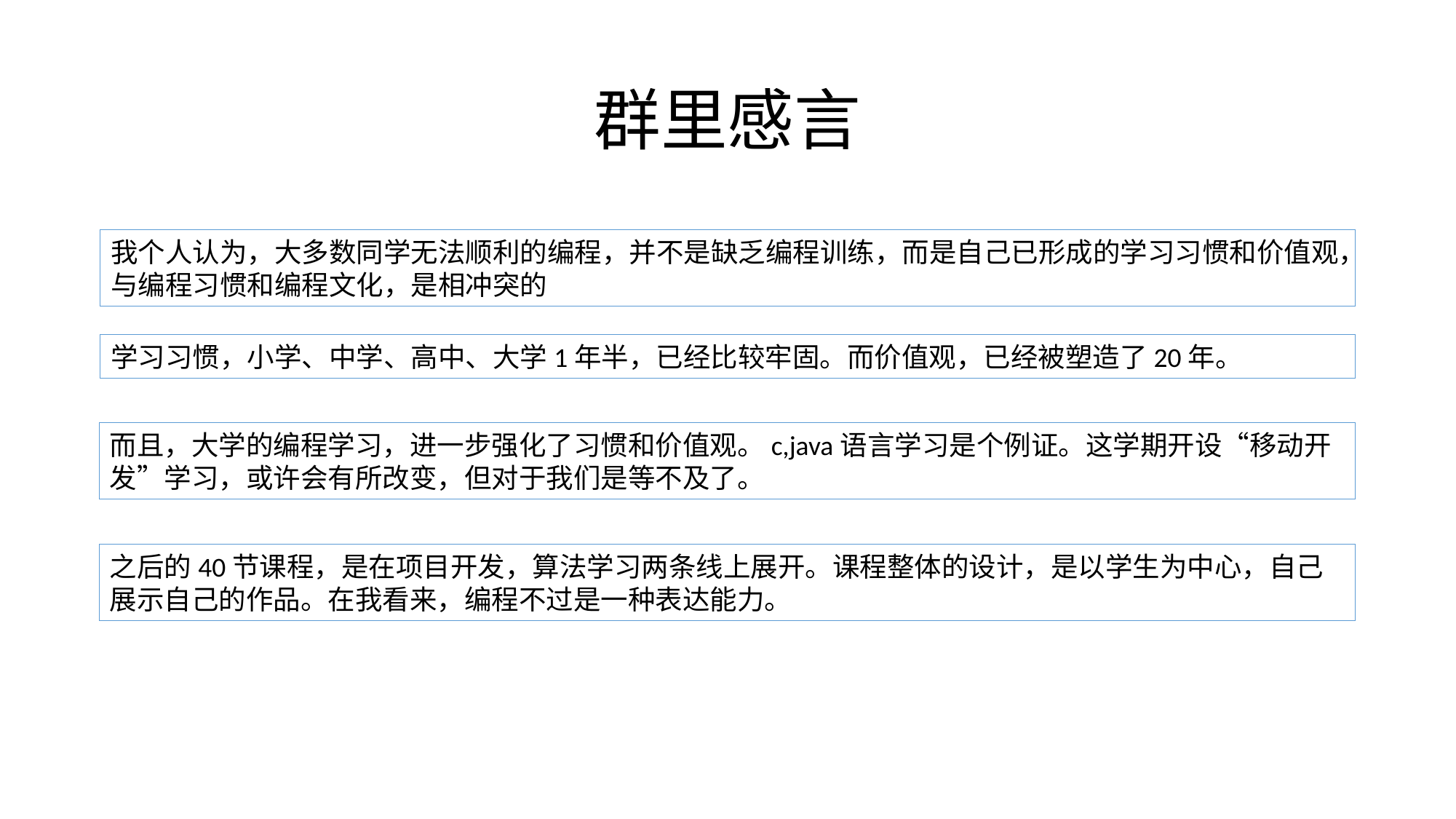

# 群里感言
我个人认为，大多数同学无法顺利的编程，并不是缺乏编程训练，而是自己已形成的学习习惯和价值观，与编程习惯和编程文化，是相冲突的
学习习惯，小学、中学、高中、大学1年半，已经比较牢固。而价值观，已经被塑造了20年。
而且，大学的编程学习，进一步强化了习惯和价值观。c,java语言学习是个例证。这学期开设“移动开发”学习，或许会有所改变，但对于我们是等不及了。
之后的40节课程，是在项目开发，算法学习两条线上展开。课程整体的设计，是以学生为中心，自己展示自己的作品。在我看来，编程不过是一种表达能力。